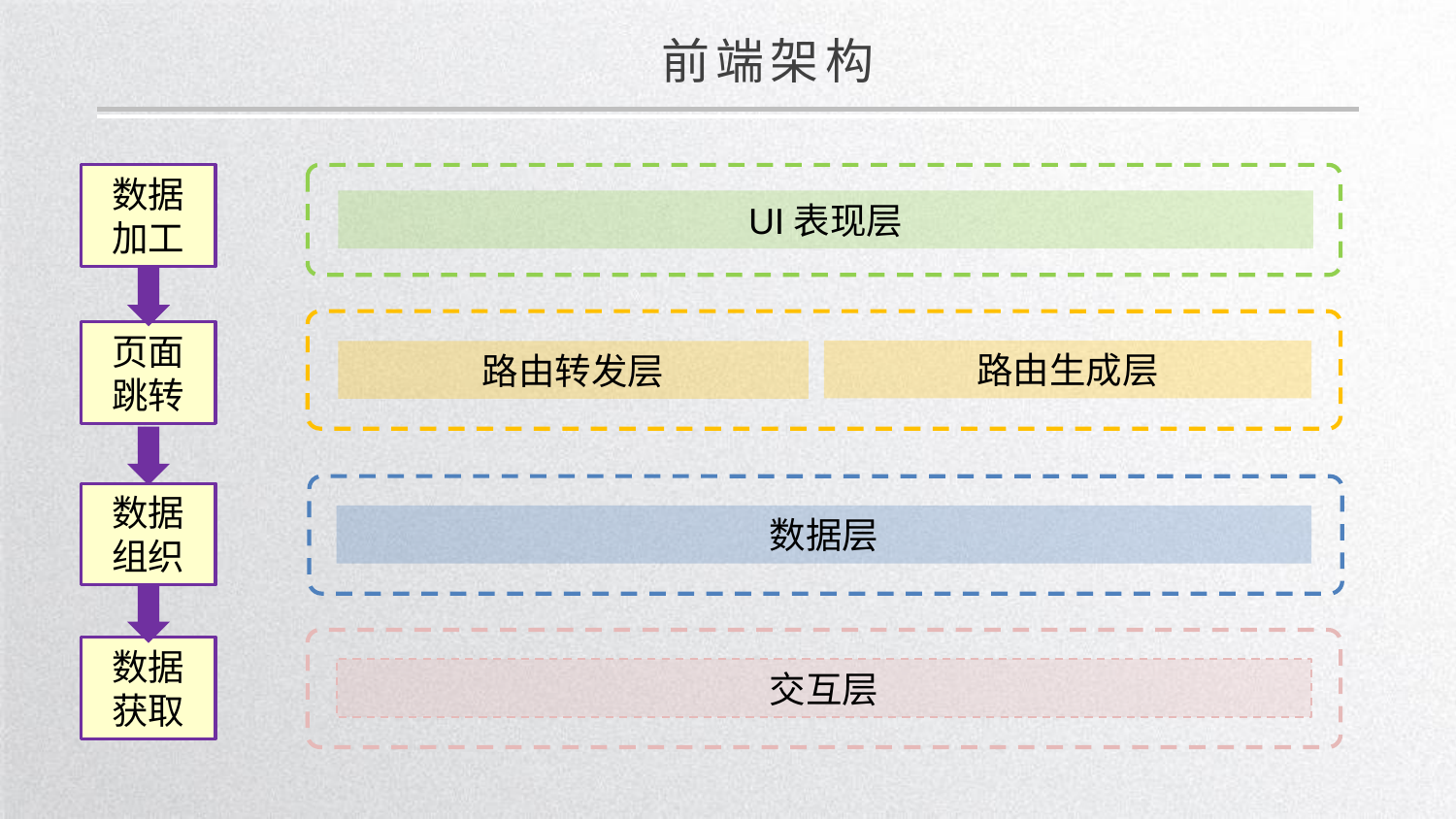

前端架构
数据加工

UI表现层

页面跳转
路由生成层
路由转发层

数据组织
数据层

数据获取
交互层